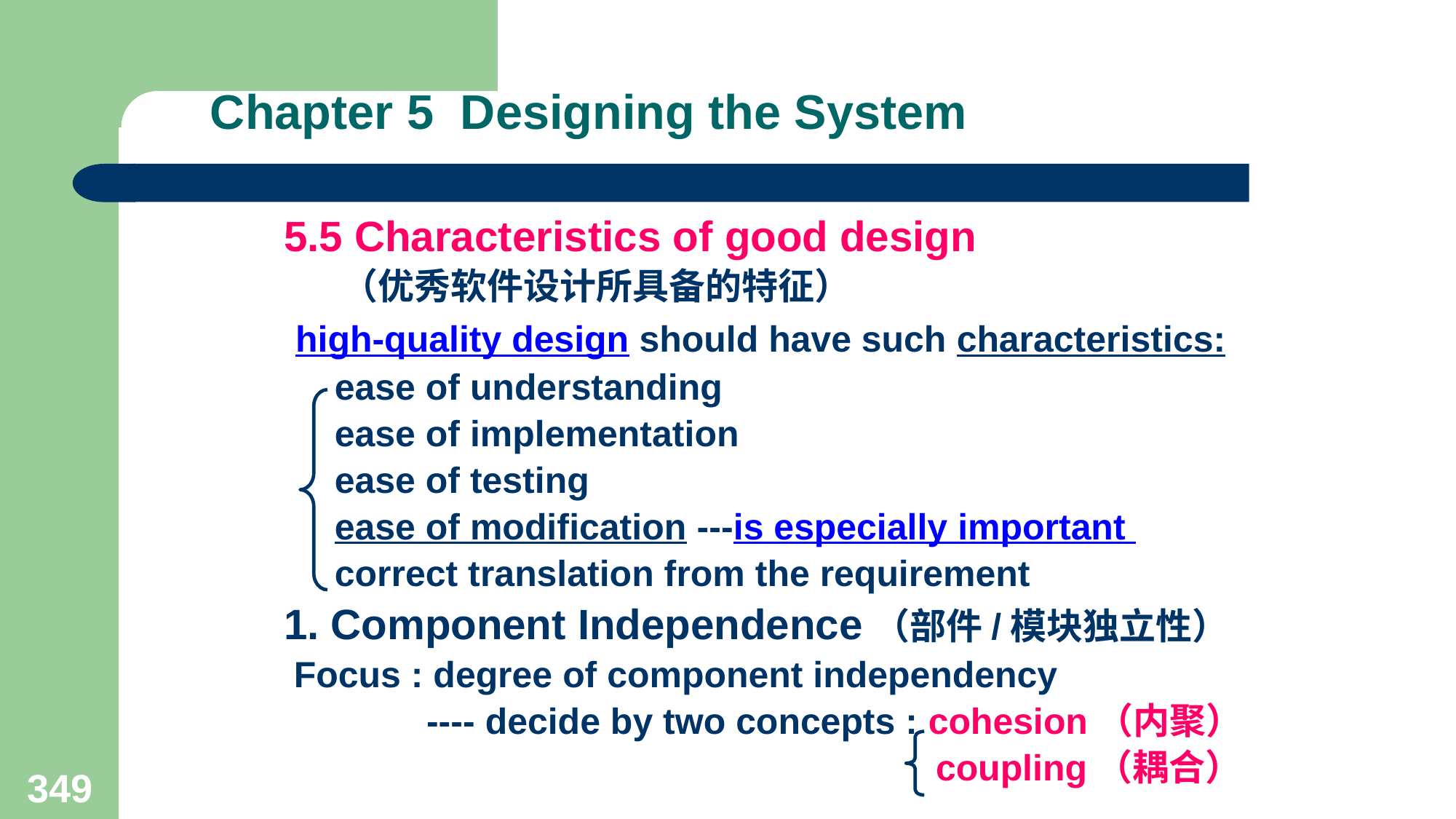

# Chapter 5  Designing the System
5.5 Characteristics of good design
      （优秀软件设计所具备的特征）
 high-quality design should have such characteristics:
     ease of understanding
     ease of implementation
     ease of testing
     ease of modification ---is especially important
     correct translation from the requirement
1. Component Independence（部件/模块独立性）
 Focus : degree of component independency
              ---- decide by two concepts : cohesion（内聚）
                                                                coupling（耦合）

349